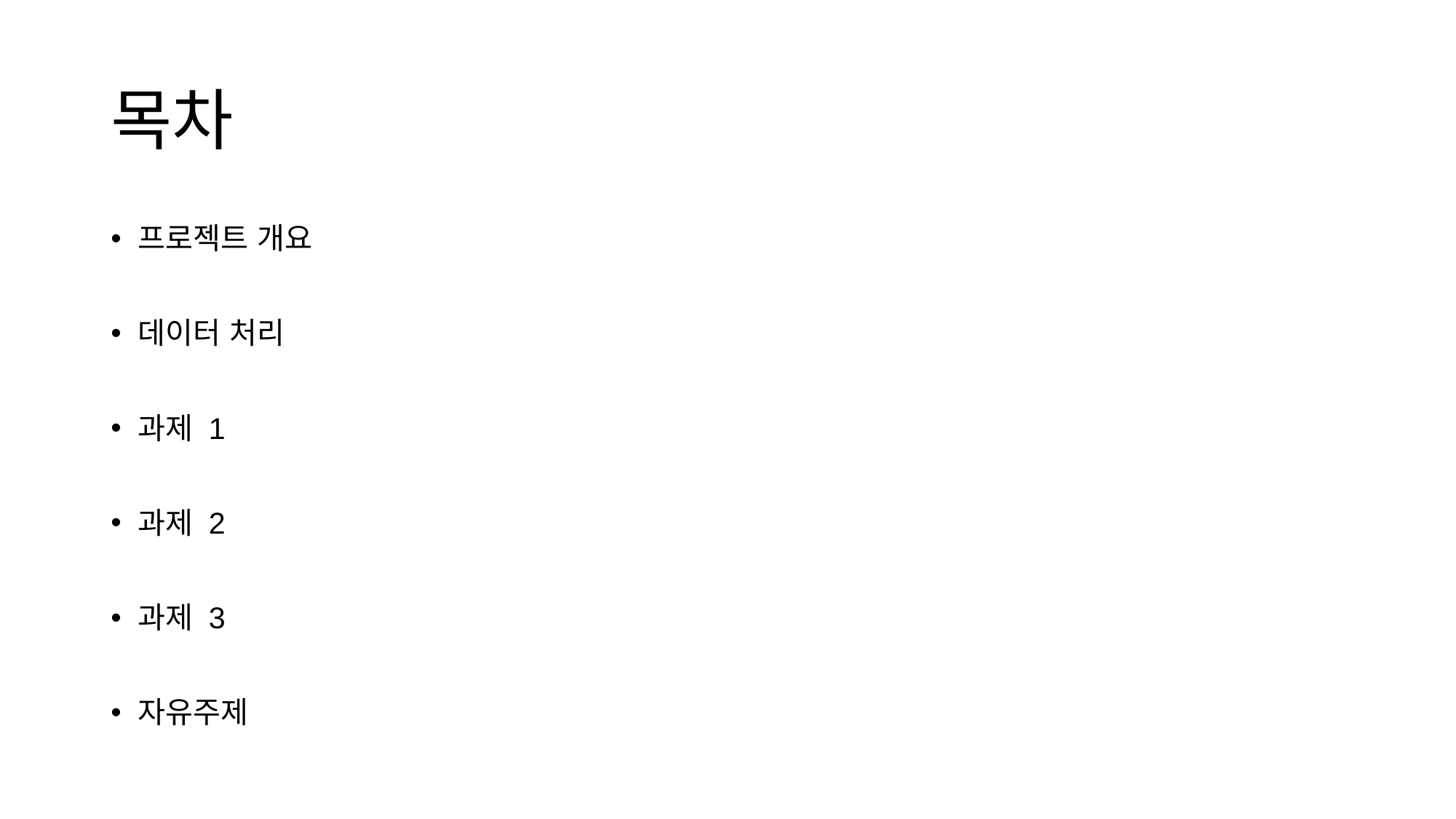

# 목차
프로젝트 개요

데이터 처리

과제 1

과제 2

과제 3

자유주제